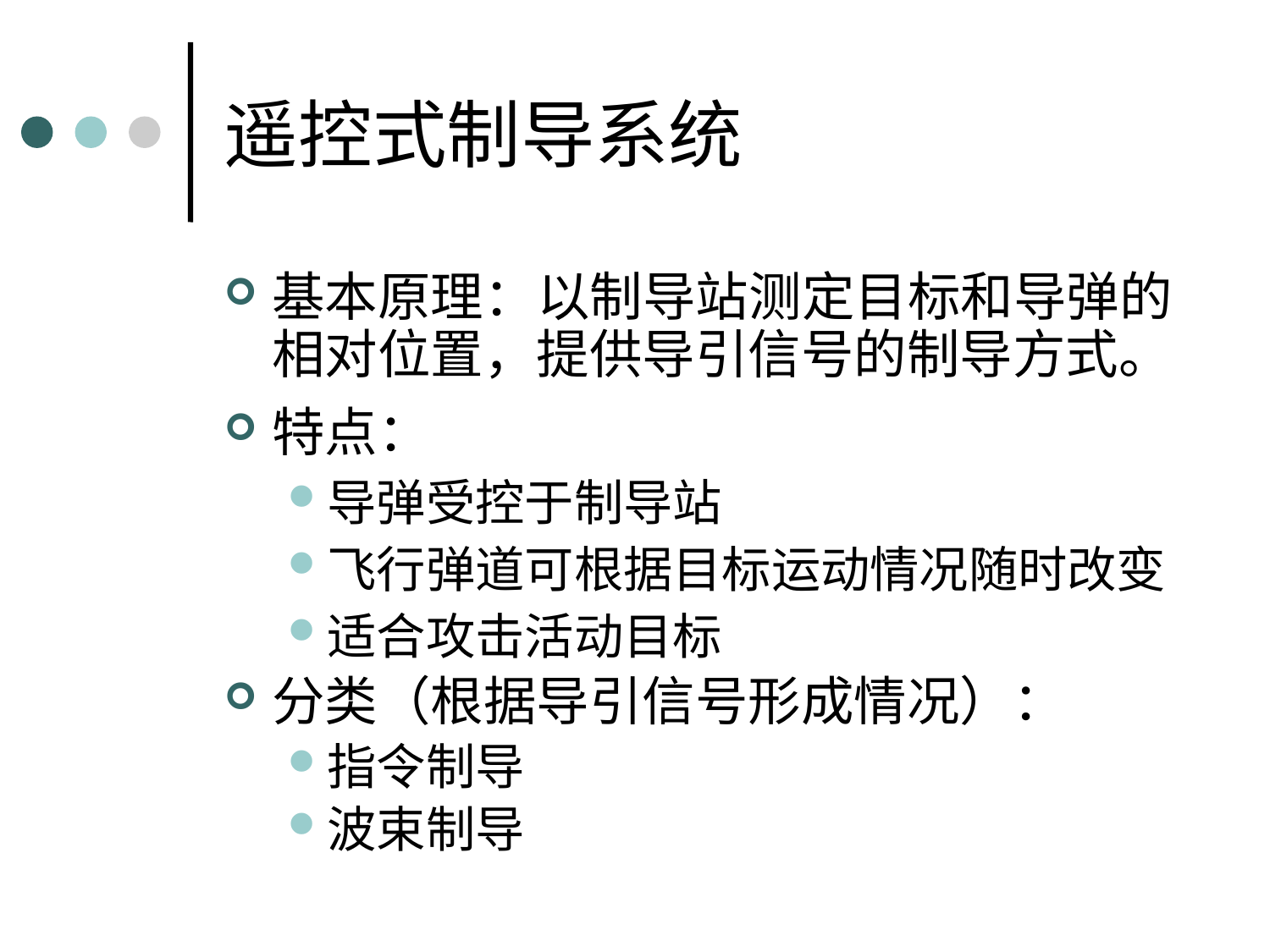

# 遥控式制导系统
基本原理：以制导站测定目标和导弹的相对位置，提供导引信号的制导方式。
特点：
导弹受控于制导站
飞行弹道可根据目标运动情况随时改变
适合攻击活动目标
分类（根据导引信号形成情况）：
指令制导
波束制导